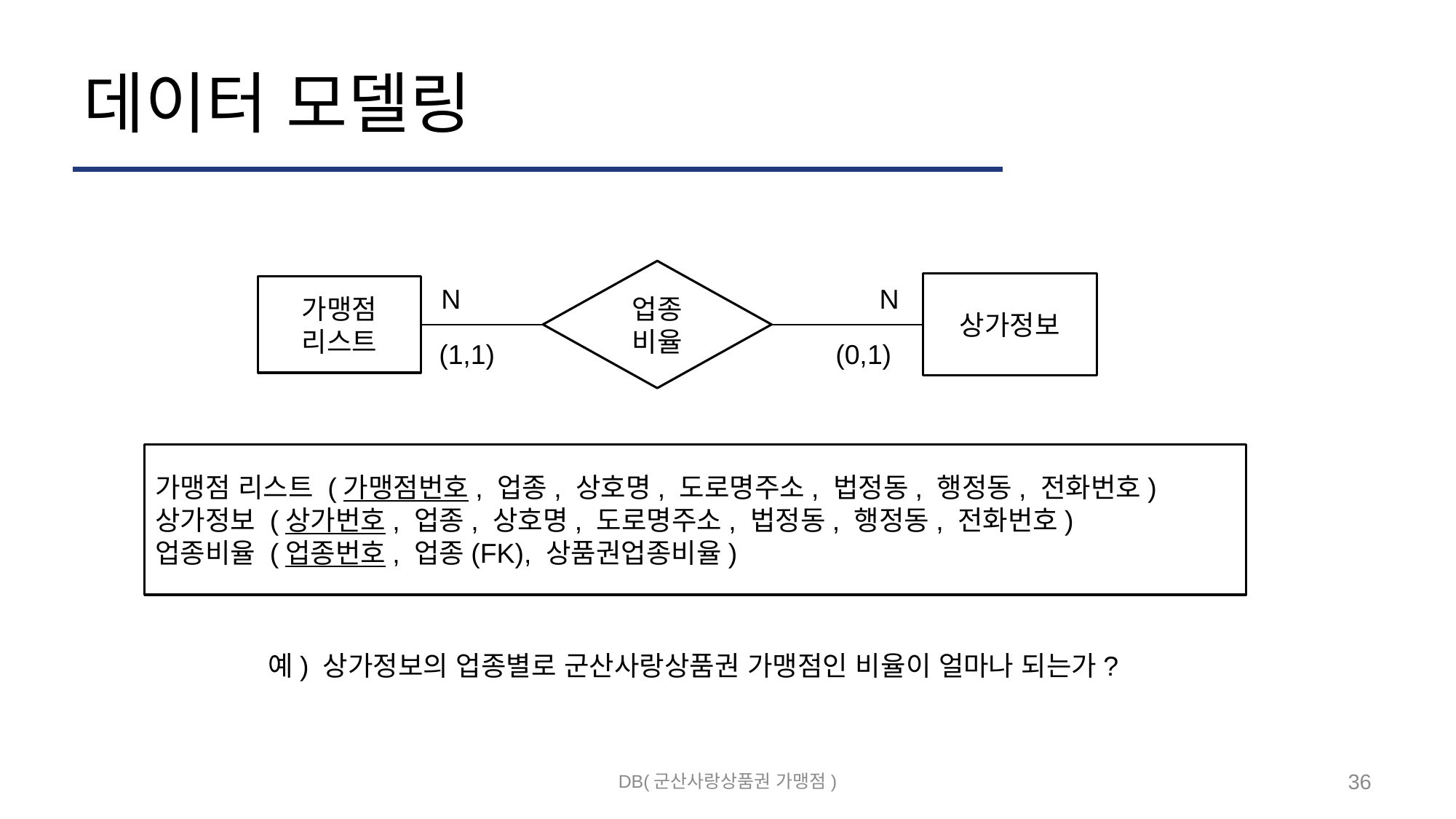

# 데이터 모델링
업종
비율
상가정보
가맹점
리스트
N
N
(1,1)
(0,1)
가맹점 리스트 (가맹점번호, 업종, 상호명, 도로명주소, 법정동, 행정동, 전화번호)
상가정보 (상가번호, 업종, 상호명, 도로명주소, 법정동, 행정동, 전화번호)
업종비율 (업종번호, 업종(FK), 상품권업종비율)
예) 상가정보의 업종별로 군산사랑상품권 가맹점인 비율이 얼마나 되는가?
DB(군산사랑상품권 가맹점)
36